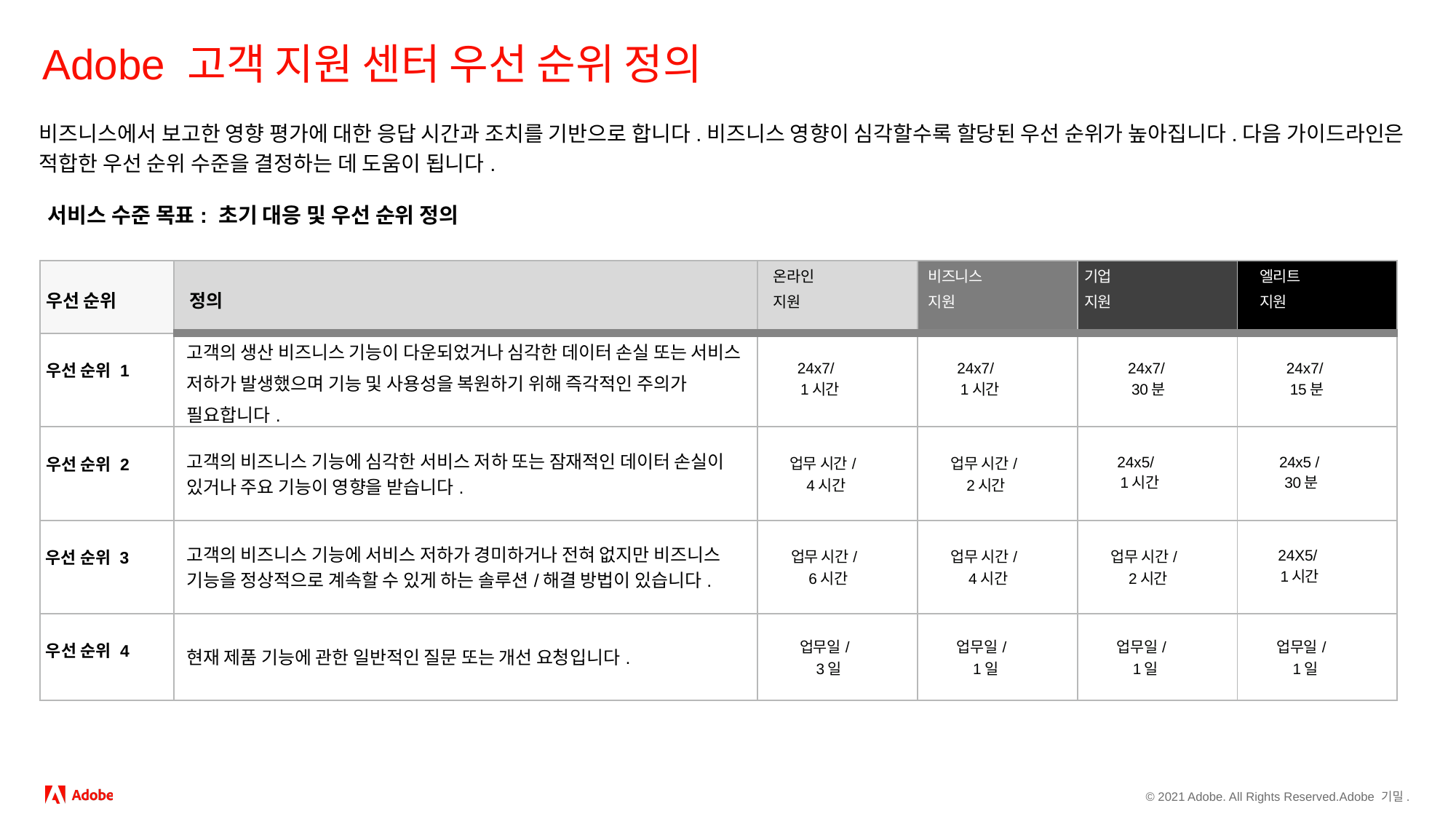

# Adobe 고객 지원 센터 우선 순위 정의
비즈니스에서 보고한 영향 평가에 대한 응답 시간과 조치를 기반으로 합니다.비즈니스 영향이 심각할수록 할당된 우선 순위가 높아집니다.다음 가이드라인은 적합한 우선 순위 수준을 결정하는 데 도움이 됩니다.

서비스 수준 목표: 초기 대응 및 우선 순위 정의

| 우선 순위 | 정의 | 온라인 지원 | 비즈니스 지원 | 기업 지원 | 엘리트 지원 |
| --- | --- | --- | --- | --- | --- |
| 우선 순위 1 | 고객의 생산 비즈니스 기능이 다운되었거나 심각한 데이터 손실 또는 서비스 저하가 발생했으며 기능 및 사용성을 복원하기 위해 즉각적인 주의가 필요합니다. | 24x7/ 1시간 | 24x7/ 1시간 | 24x7/ 30분 | 24x7/ 15분 |
| 우선 순위 2 | 고객의 비즈니스 기능에 심각한 서비스 저하 또는 잠재적인 데이터 손실이 있거나 주요 기능이 영향을 받습니다. | 업무 시간/ 4시간 | 업무 시간/ 2시간 | 24x5/ 1시간 | 24x5 / 30분 |
| 우선 순위 3 | 고객의 비즈니스 기능에 서비스 저하가 경미하거나 전혀 없지만 비즈니스 기능을 정상적으로 계속할 수 있게 하는 솔루션/해결 방법이 있습니다. | 업무 시간/ 6시간 | 업무 시간/ 4시간 | 업무 시간/ 2시간 | 24X5/ 1시간 |
| 우선 순위 4 | 현재 제품 기능에 관한 일반적인 질문 또는 개선 요청입니다. | 업무일/ 3일 | 업무일/ 1일 | 업무일/ 1일 | 업무일/ 1일 |